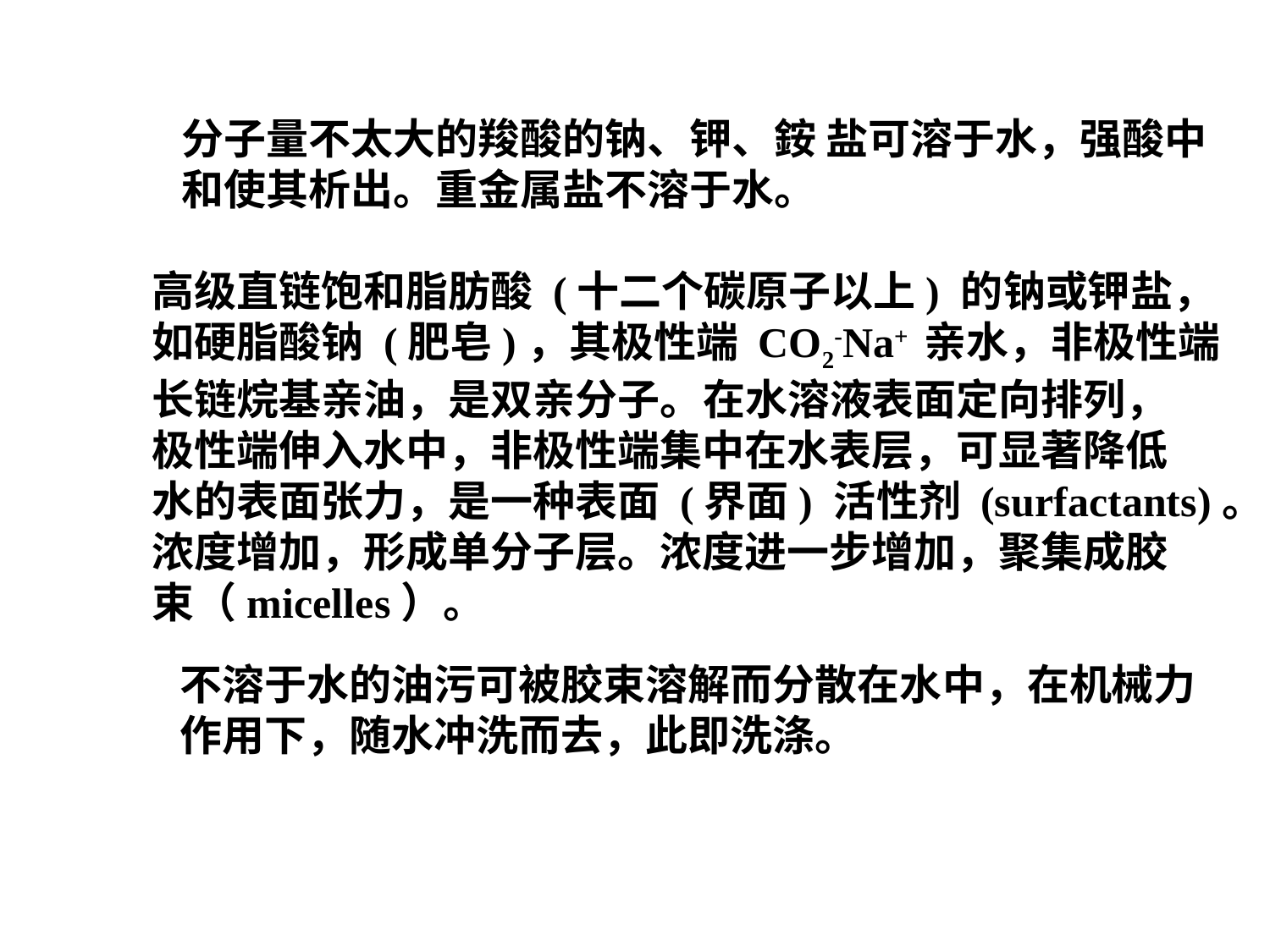

分子量不太大的羧酸的钠、钾、銨 盐可溶于水，强酸中
和使其析出。重金属盐不溶于水。
高级直链饱和脂肪酸 (十二个碳原子以上) 的钠或钾盐，
如硬脂酸钠 (肥皂)，其极性端 CO2-Na+ 亲水，非极性端
长链烷基亲油，是双亲分子。在水溶液表面定向排列，
极性端伸入水中，非极性端集中在水表层，可显著降低
水的表面张力，是一种表面 (界面) 活性剂 (surfactants)。
浓度增加，形成单分子层。浓度进一步增加，聚集成胶
束（micelles）。
不溶于水的油污可被胶束溶解而分散在水中，在机械力
作用下，随水冲洗而去，此即洗涤。